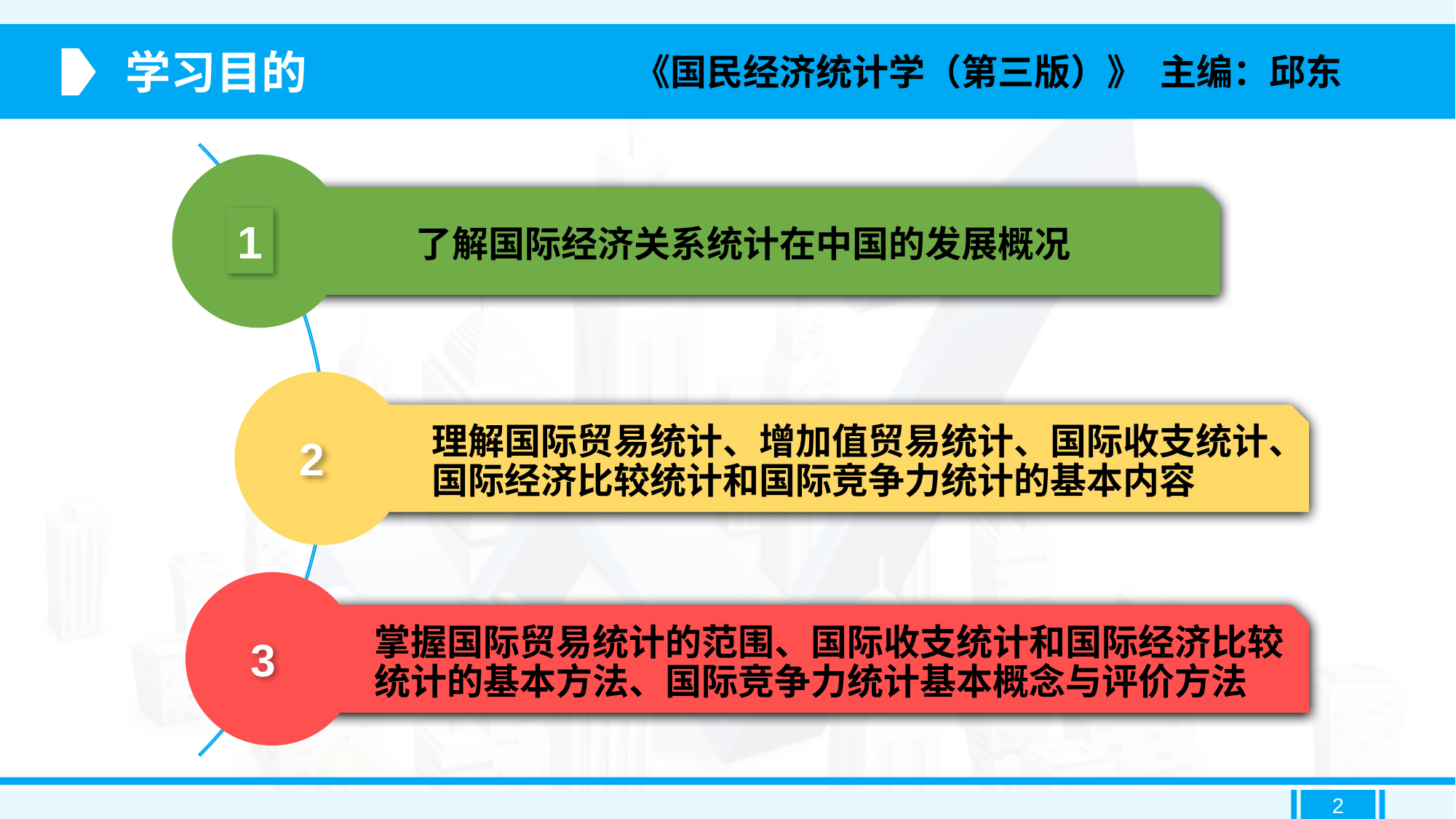

学习目的
《国民经济统计学（第三版）》  主编：邱东

1
了解国际经济关系统计在中国的发展概况

2
理解国际贸易统计、增加值贸易统计、国际收支统计、国际经济比较统计和国际竞争力统计的基本内容

3
掌握国际贸易统计的范围、国际收支统计和国际经济比较统计的基本方法、国际竞争力统计基本概念与评价方法
2